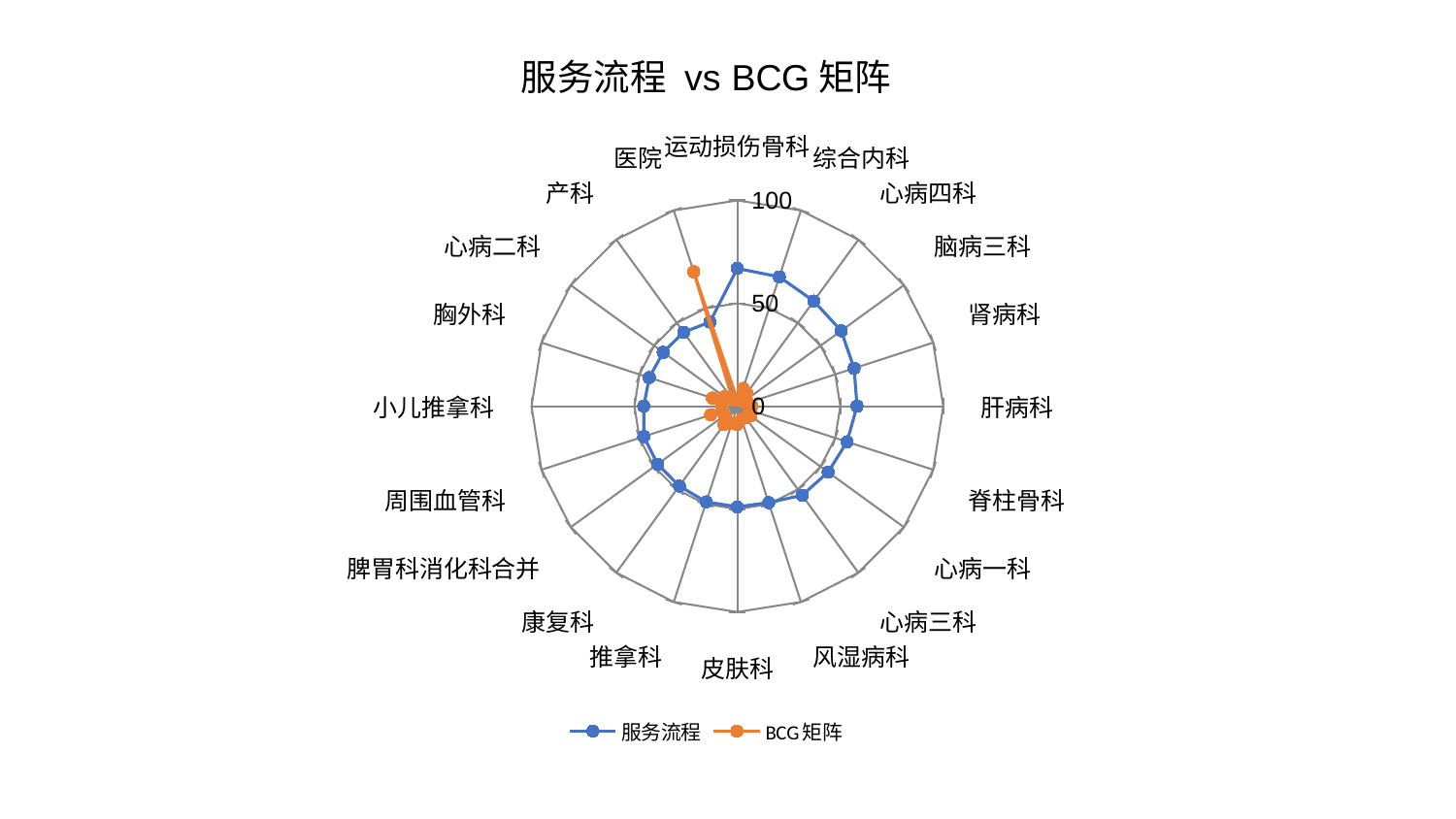

### Chart: 服务流程 vs BCG矩阵

| Category | 服务流程 | BCG矩阵 |
|---|---|---|
| 运动损伤骨科 | 66.93919850598532 | 3.0249353446161953 |
| 综合内科 | 66.06151852587537 | 9.115948943446384 |
| 心病四科 | 63.14776953782728 | 7.853652368681036 |
| 脑病三科 | 62.35187051412247 | 3.7381621696534033 |
| 肾病科 | 59.638255956765995 | 5.359609478690252 |
| 肝病科 | 58.13146167116423 | 6.95204871595829 |
| 脊柱骨科 | 56.03595644859518 | 6.711828125274164 |
| 心病一科 | 54.53800658200231 | 8.090303218673338 |
| 心病三科 | 53.526496895054585 | 6.924560122575553 |
| 风湿病科 | 49.25089371800906 | 6.61508292657694 |
| 皮肤科 | 48.94082235109667 | 8.86769690979227 |
| 推拿科 | 48.896548007248576 | 8.569382185815336 |
| 康复科 | 47.94744008039277 | 11.014361015595108 |
| 脾胃科消化科合并 | 47.933753070449356 | 7.61532515629109 |
| 周围血管科 | 47.799475546847056 | 13.598071083905406 |
| 小儿推拿科 | 45.487218303060615 | 7.576984510699491 |
| 胸外科 | 44.992855978878836 | 12.696768523526673 |
| 心病二科 | 44.55387304394049 | 7.723158288271772 |
| 产科 | 44.423253924111556 | 3.926921111161107 |
| 医院 | 43.00614871842 | 68.70479041579921 |
111